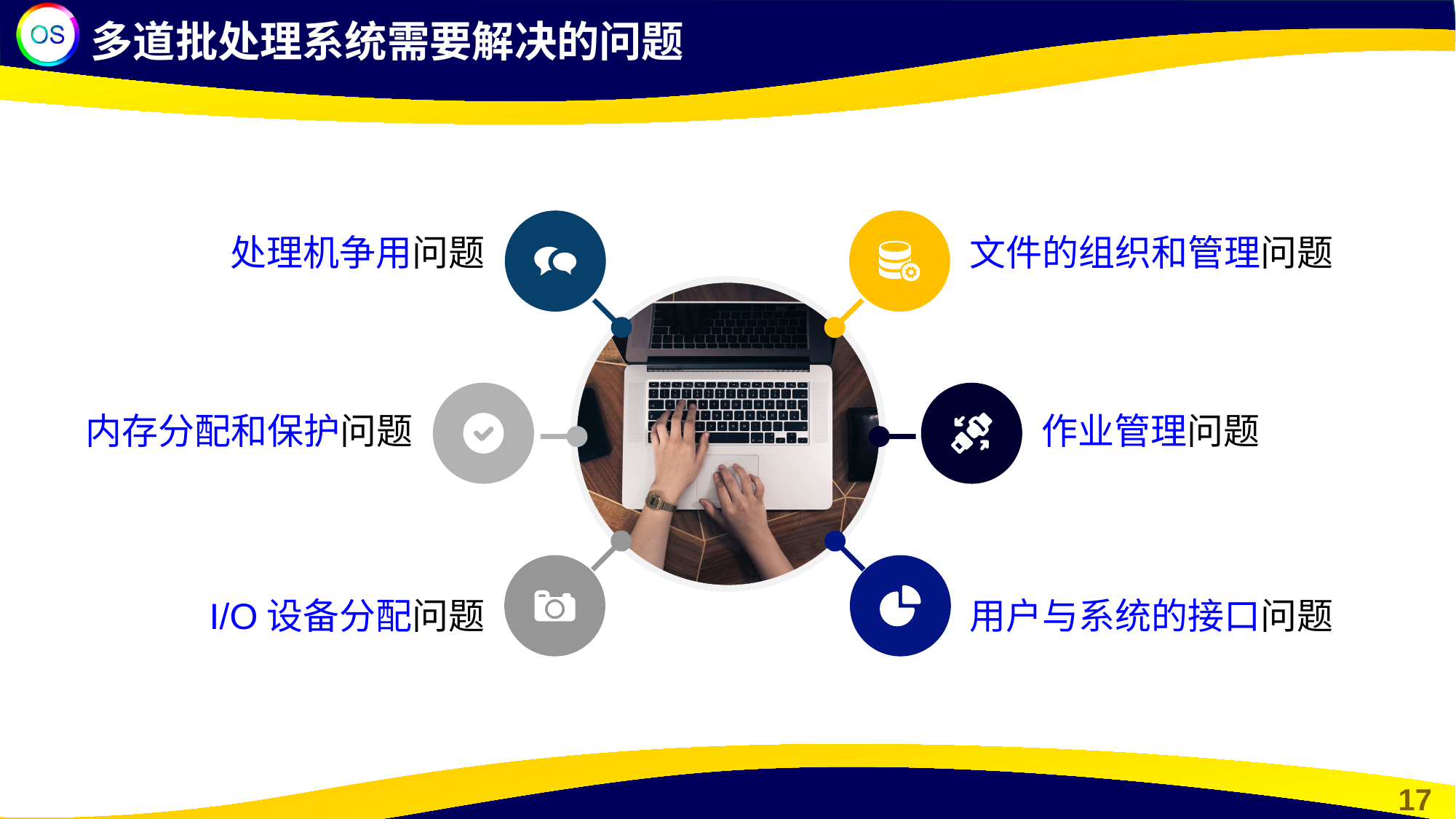

多道批处理系统需要解决的问题

处理机争用问题
文件的组织和管理问题

内存分配和保护问题
作业管理问题

I/O设备分配问题
用户与系统的接口问题